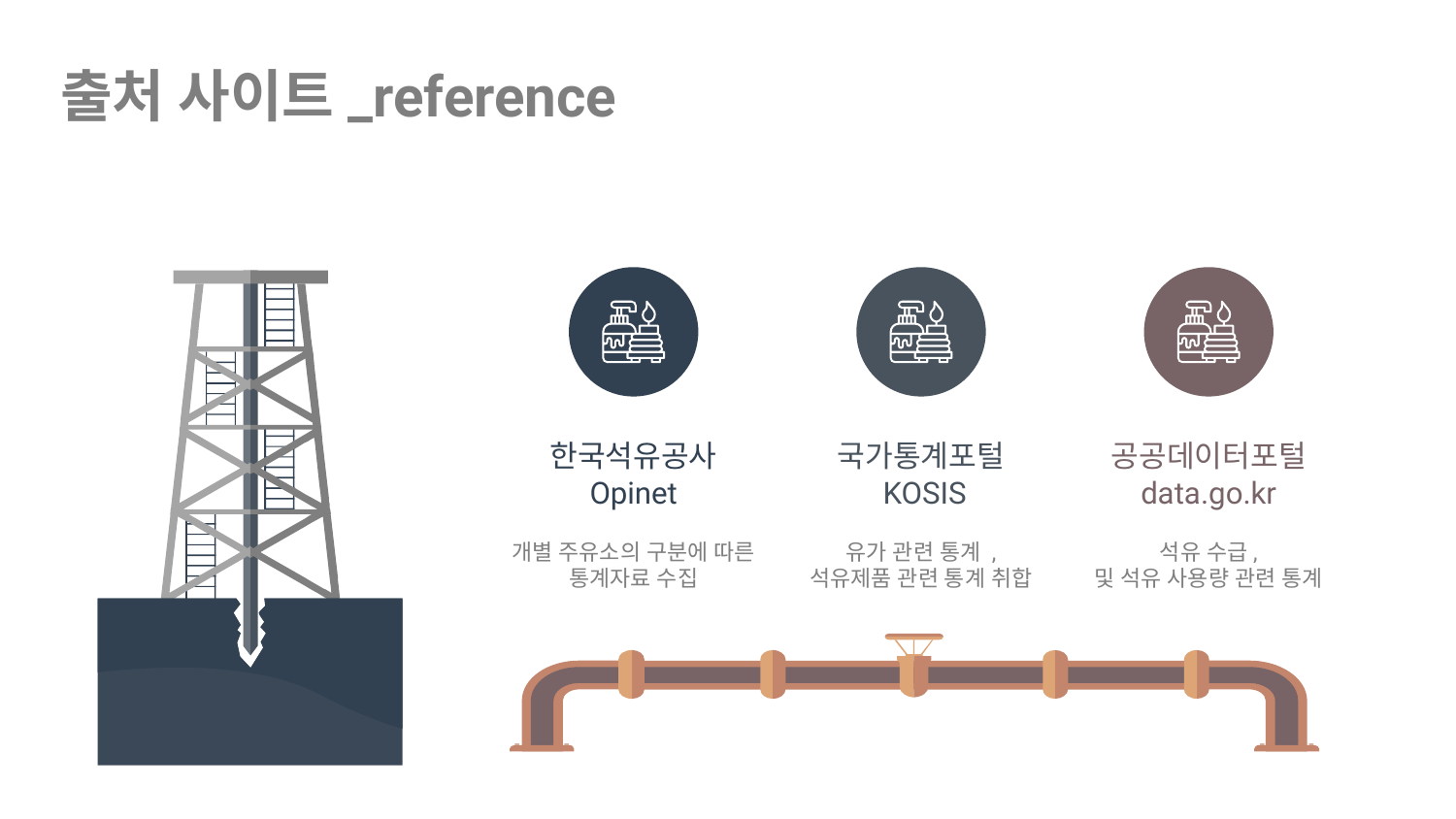

# 출처 사이트_reference

한국석유공사
Opinet
국가통계포털
 KOSIS
공공데이터포털
data.go.kr

개별 주유소의 구분에 따른 통계자료 수집
유가 관련 통계 ,
석유제품 관련 통계 취합
석유 수급,
및 석유 사용량 관련 통계